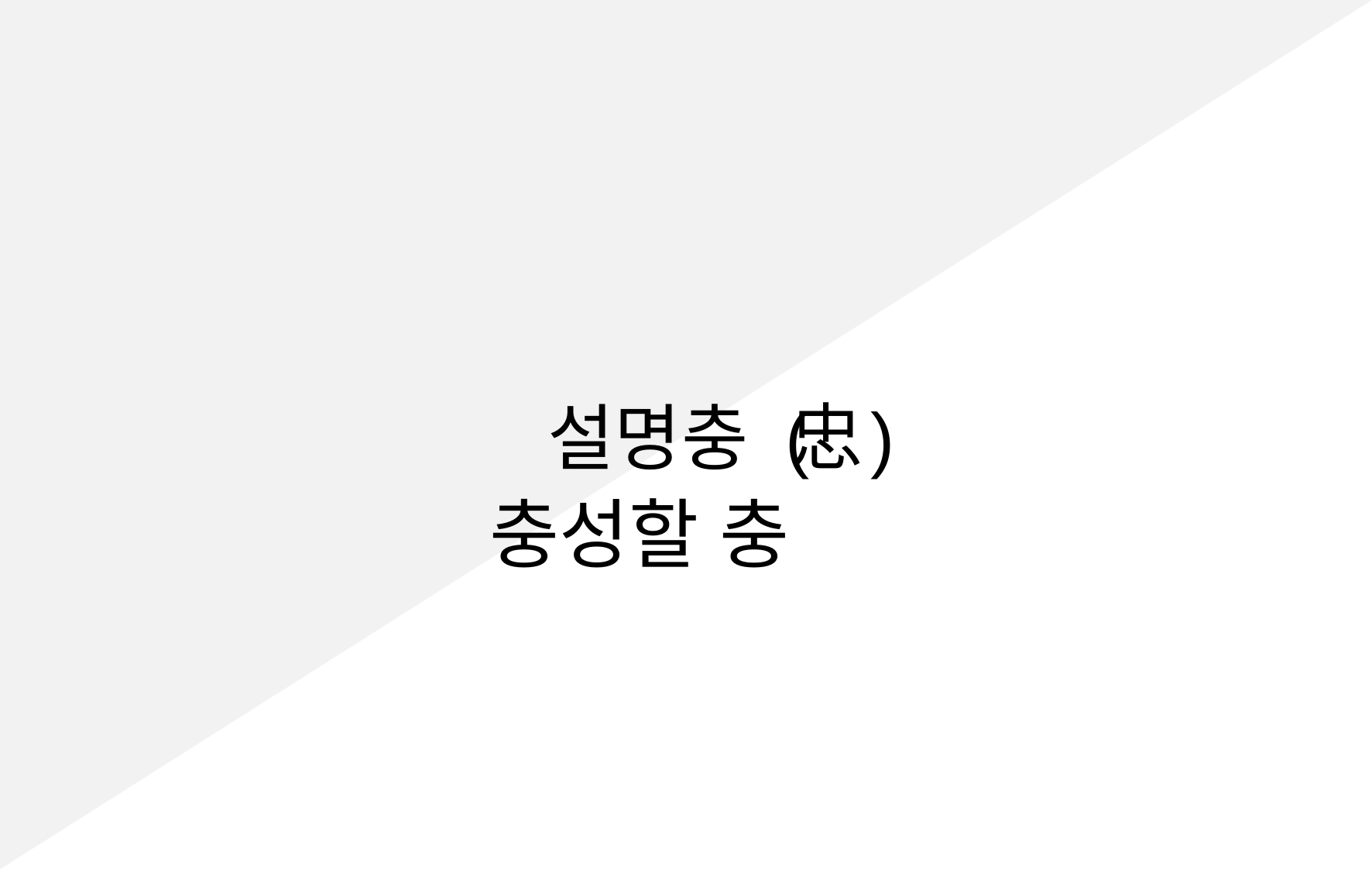

-왜                   인가?
설명충 (   )
忠
충성할 충